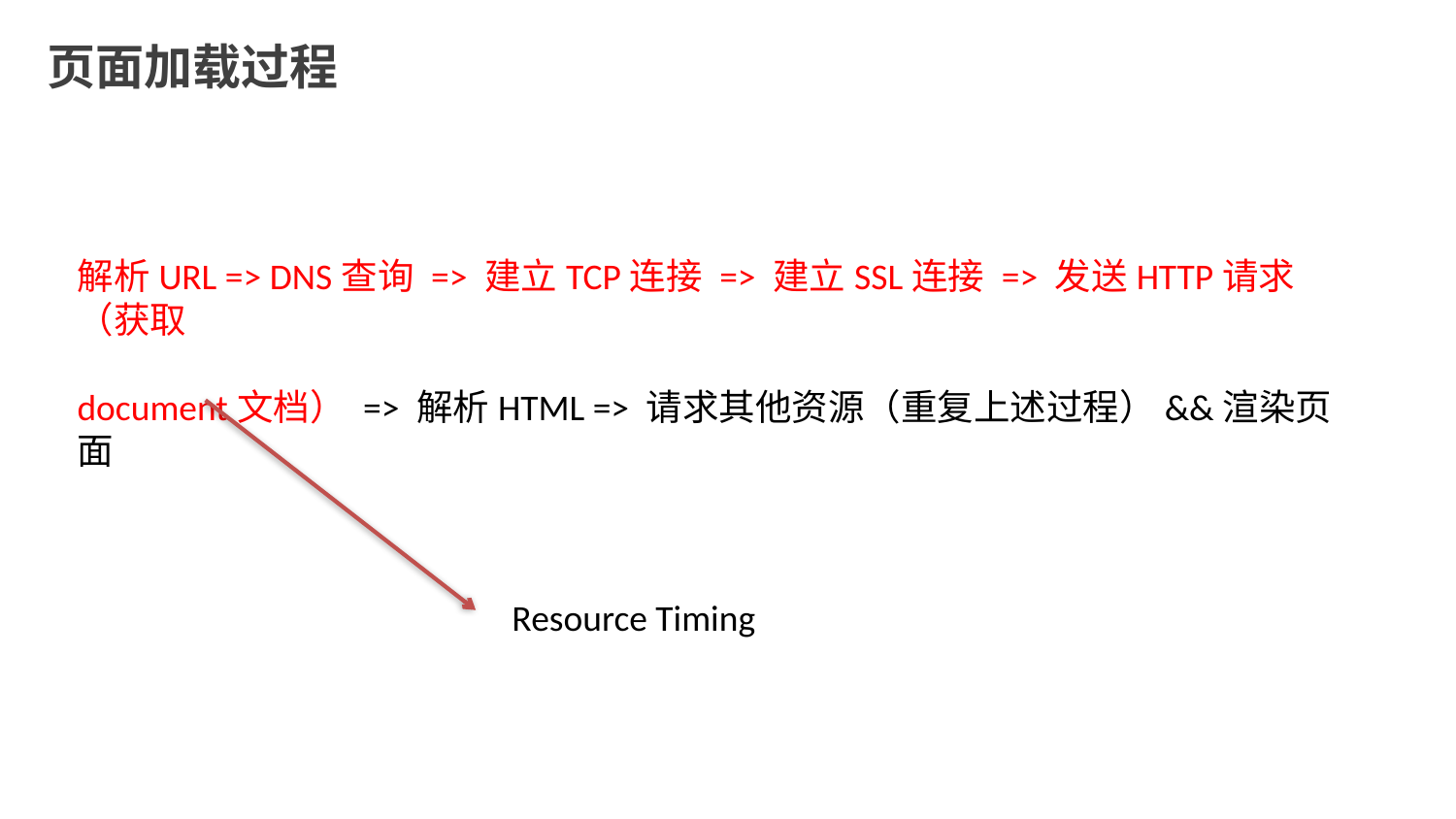

页面加载过程
解析URL => DNS查询 => 建立TCP连接 => 建立SSL连接 => 发送HTTP请求（获取

document文档） => 解析HTML => 请求其他资源（重复上述过程）&&渲染页面
Resource Timing